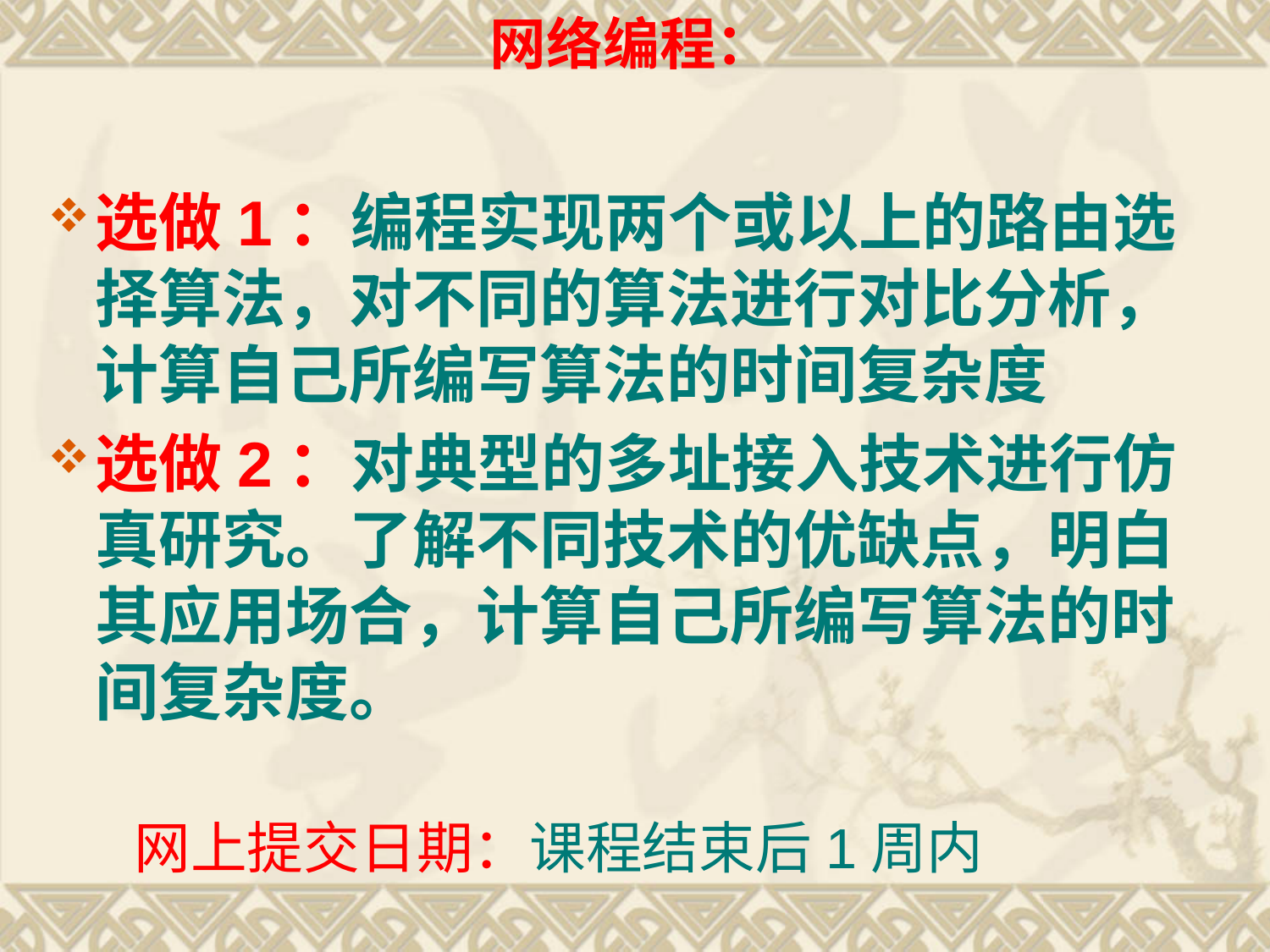

# 网络编程：
选做1：编程实现两个或以上的路由选择算法，对不同的算法进行对比分析，计算自己所编写算法的时间复杂度
选做2：对典型的多址接入技术进行仿真研究。了解不同技术的优缺点，明白其应用场合，计算自己所编写算法的时间复杂度。
网上提交日期：课程结束后1周内